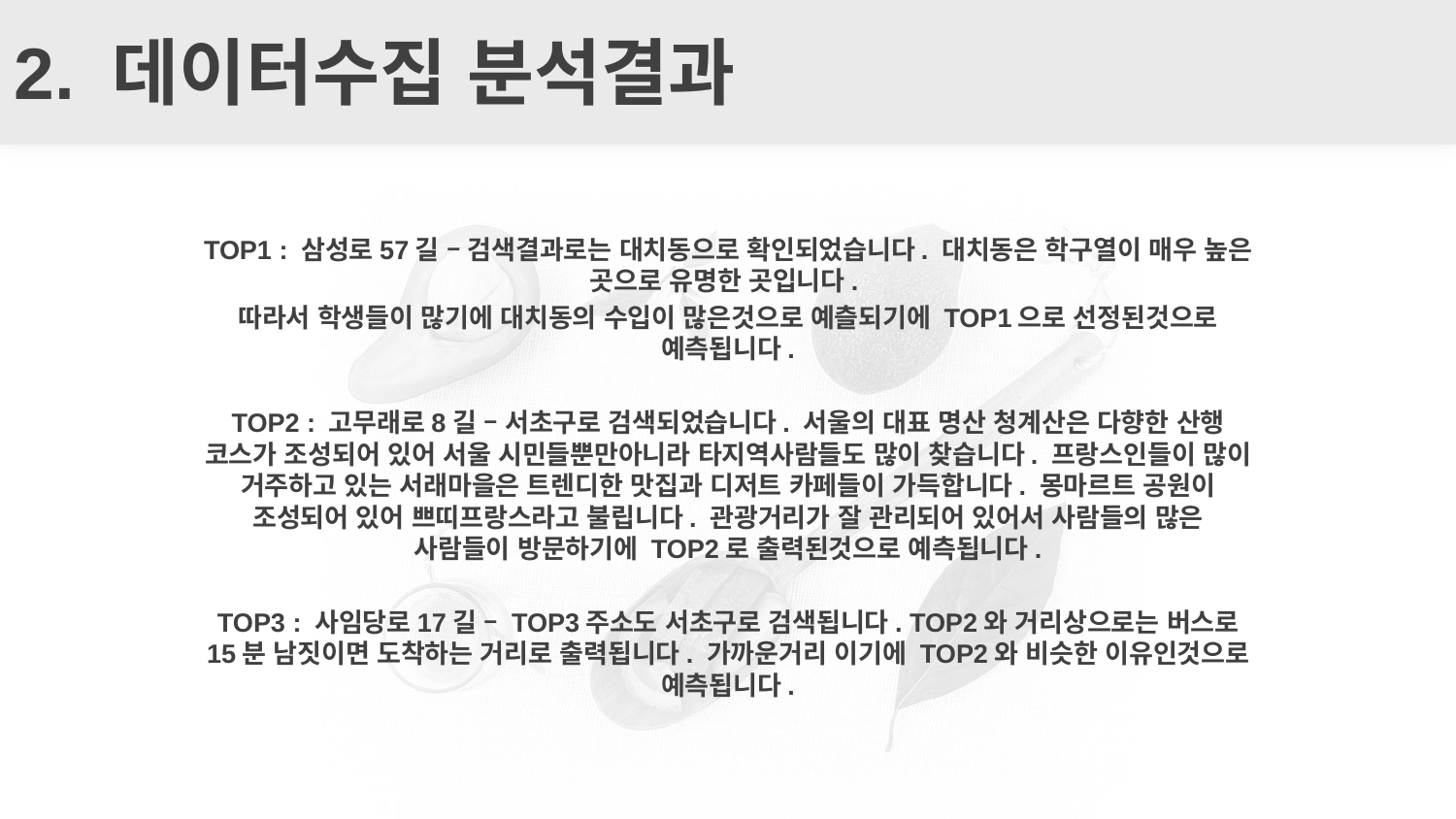

# 2. 데이터수집 분석결과
TOP1 : 삼성로57길 – 검색결과로는 대치동으로 확인되었습니다. 대치동은 학구열이 매우 높은 곳으로 유명한 곳입니다.
따라서 학생들이 많기에 대치동의 수입이 많은것으로 예츨되기에 TOP1으로 선정된것으로 예측됩니다.

TOP2 : 고무래로8길 – 서초구로 검색되었습니다. 서울의 대표 명산 청계산은 다향한 산행 코스가 조성되어 있어 서울 시민들뿐만아니라 타지역사람들도 많이 찾습니다. 프랑스인들이 많이 거주하고 있는 서래마을은 트렌디한 맛집과 디저트 카페들이 가득합니다. 몽마르트 공원이 조성되어 있어 쁘띠프랑스라고 불립니다. 관광거리가 잘 관리되어 있어서 사람들의 많은 사람들이 방문하기에 TOP2로 출력된것으로 예측됩니다.

TOP3 : 사임당로17길 – TOP3주소도 서초구로 검색됩니다. TOP2와 거리상으로는 버스로 15분 남짓이면 도착하는 거리로 출력됩니다. 가까운거리 이기에 TOP2와 비슷한 이유인것으로 예측됩니다.